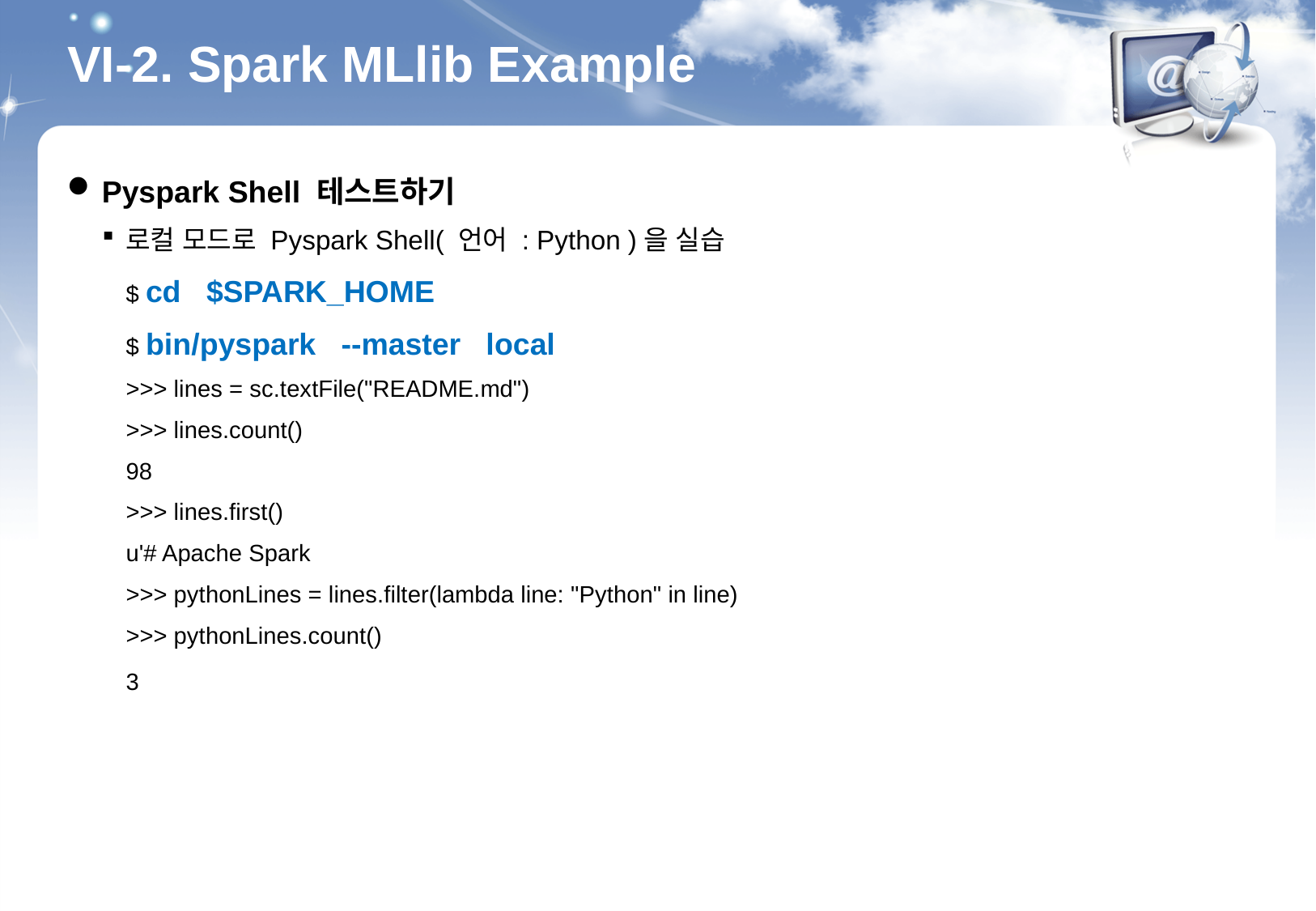

VI-2. Spark MLlib Example
Pyspark Shell 테스트하기
로컬 모드로 Pyspark Shell( 언어 : Python )을 실습
$ cd   $SPARK_HOME
$ bin/pyspark   --master   local
>>> lines = sc.textFile("README.md")
>>> lines.count()
98
>>> lines.first()
u'# Apache Spark
>>> pythonLines = lines.filter(lambda line: "Python" in line)
>>> pythonLines.count()
3